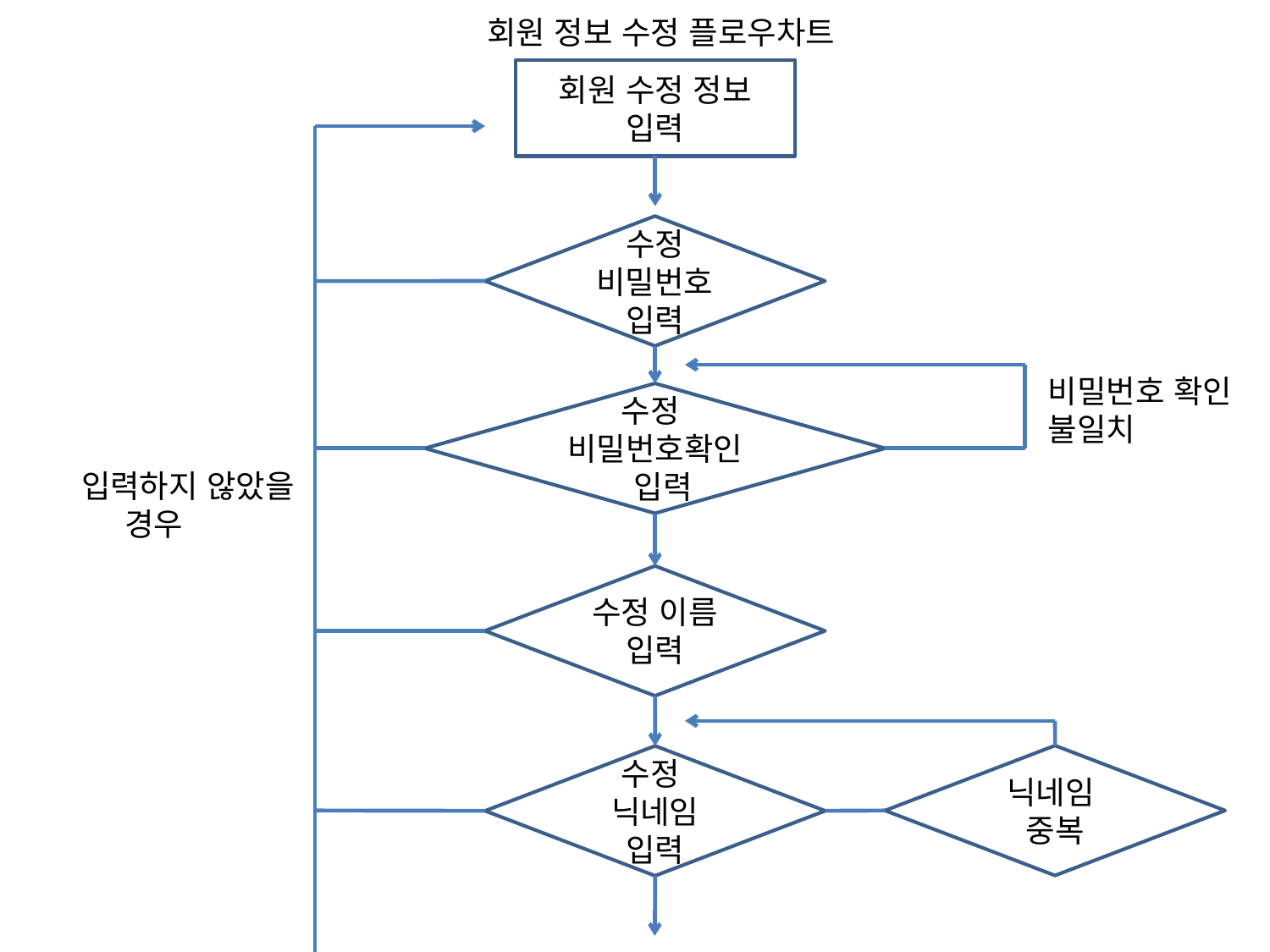

회원 정보 수정 플로우차트
회원 수정 정보
입력
수정 비밀번호 입력
비밀번호 확인
불일치
수정
비밀번호확인
 입력
입력하지 않았을
    경우
수정 이름 입력
닉네임
중복
수정
닉네임
입력